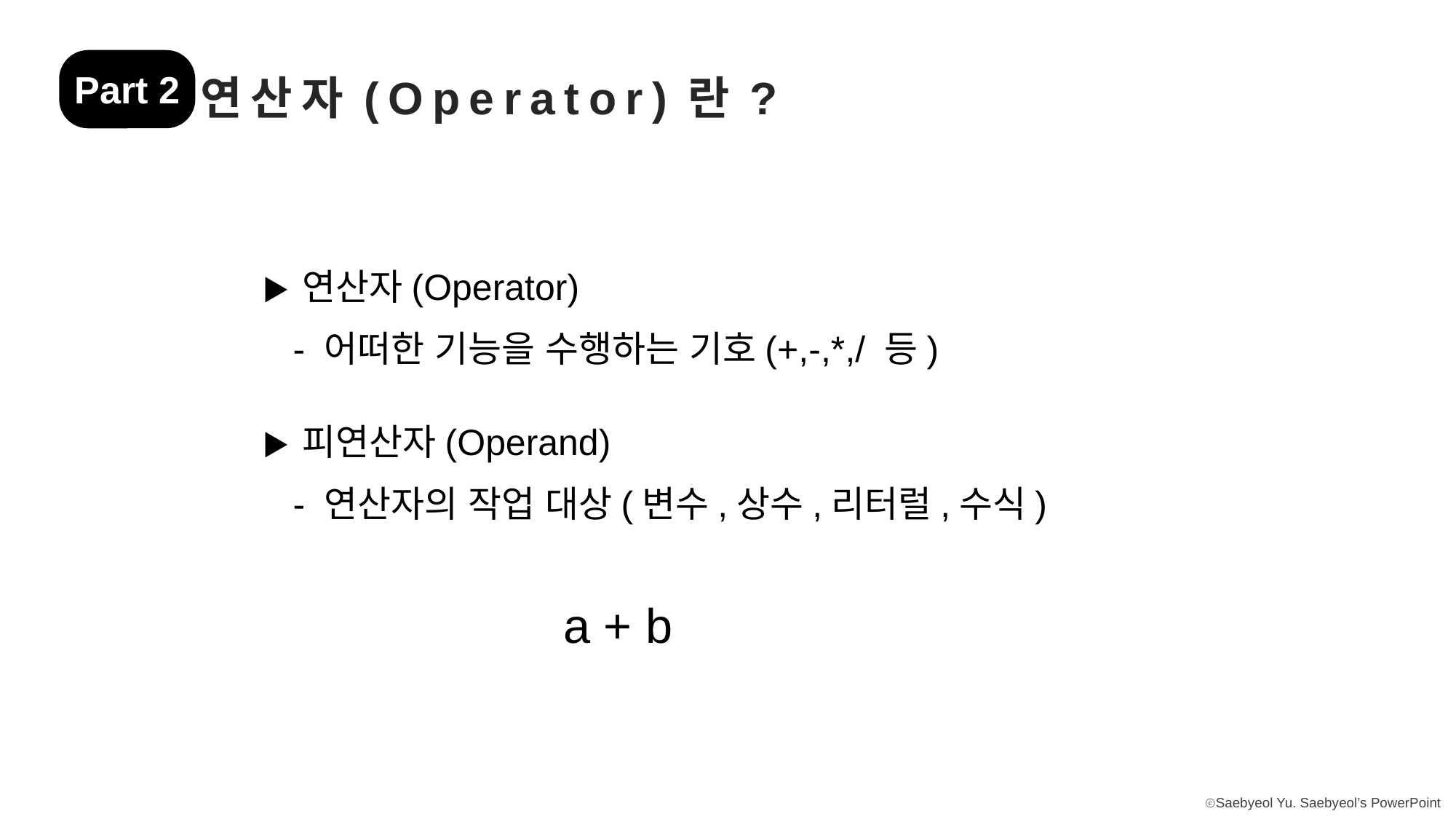

Part 2
연산자(Operator)란?
▶ 연산자(Operator)
   - 어떠한 기능을 수행하는 기호(+,-,*,/ 등)
▶ 피연산자(Operand)
   - 연산자의 작업 대상(변수,상수,리터럴,수식)
a + b